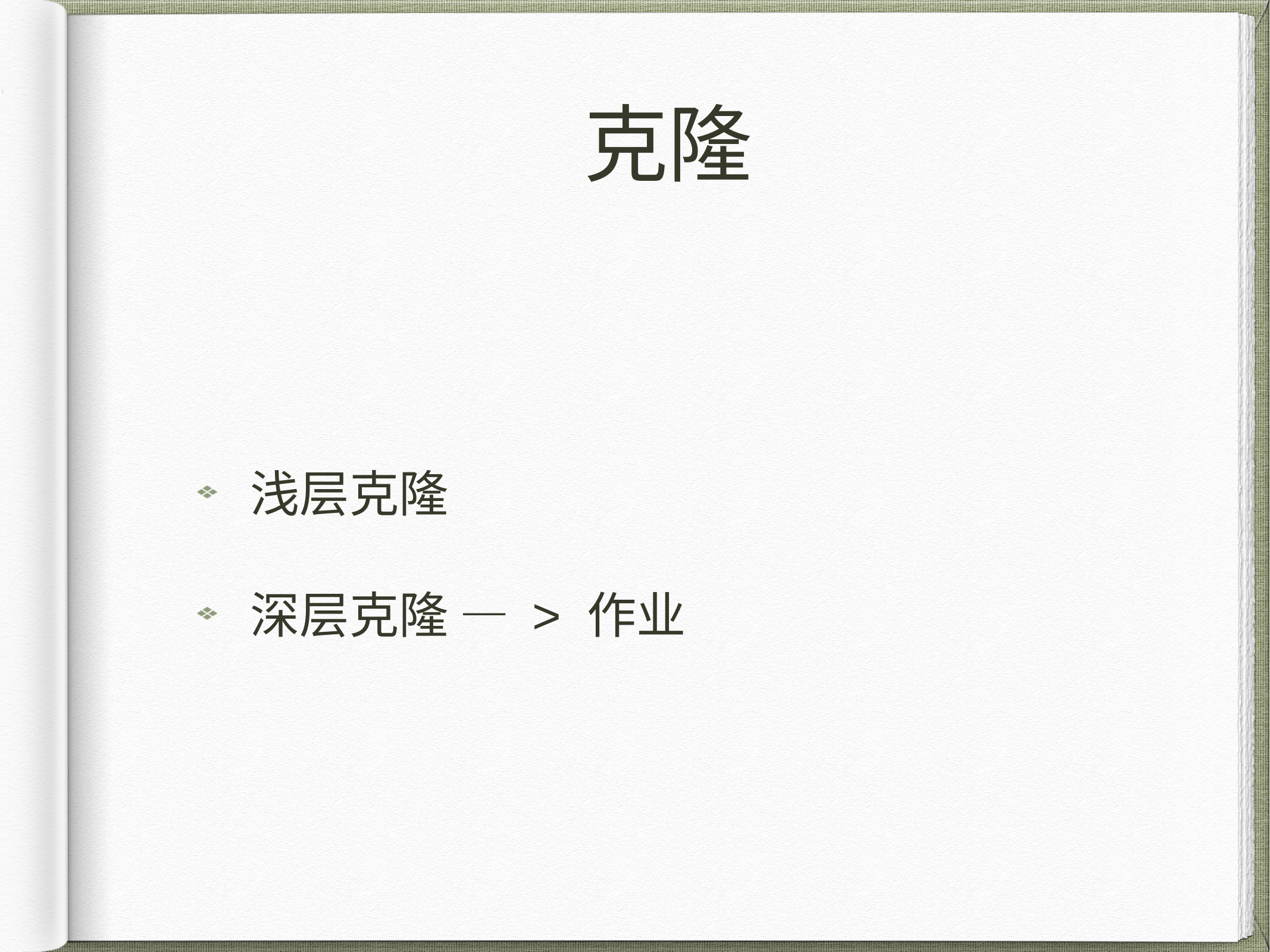

# 克隆
浅层克隆
深层克隆 — > 作业